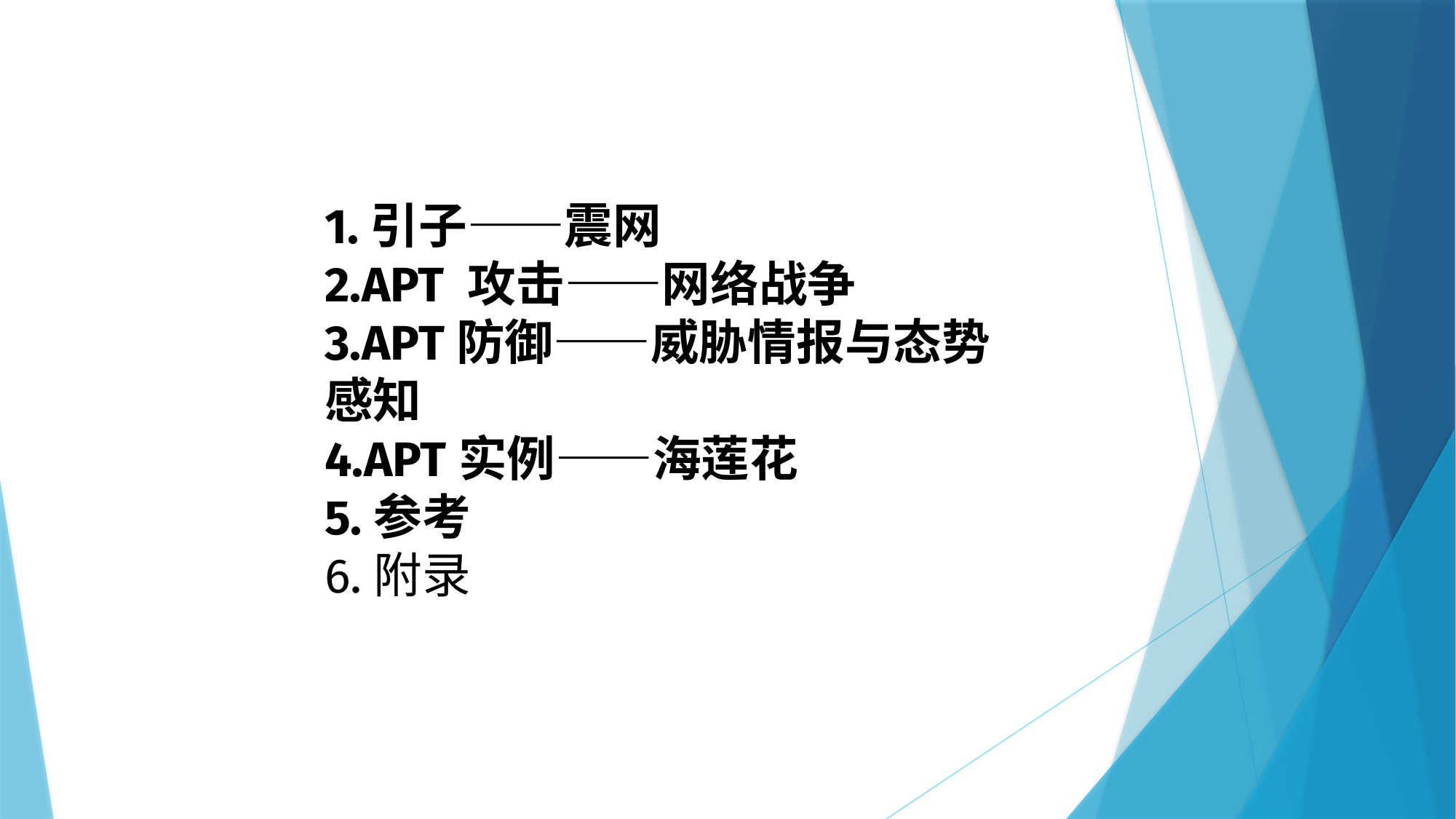

1.引子——震网
2.APT 攻击——网络战争
3.APT防御——威胁情报与态势感知
4.APT实例——海莲花
5.参考
6.附录